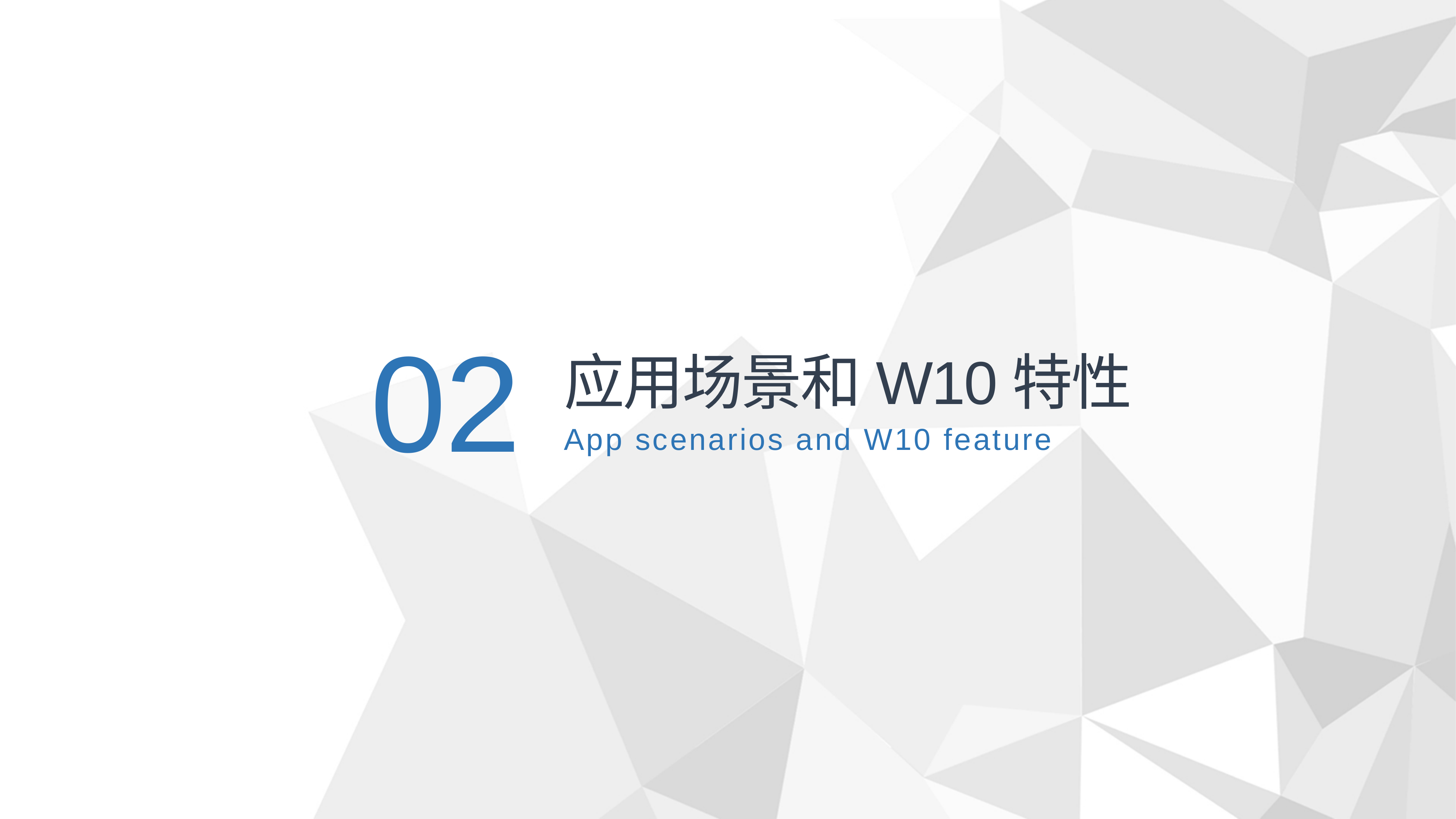

应用场景和W10特性
02
App scenarios and W10 feature